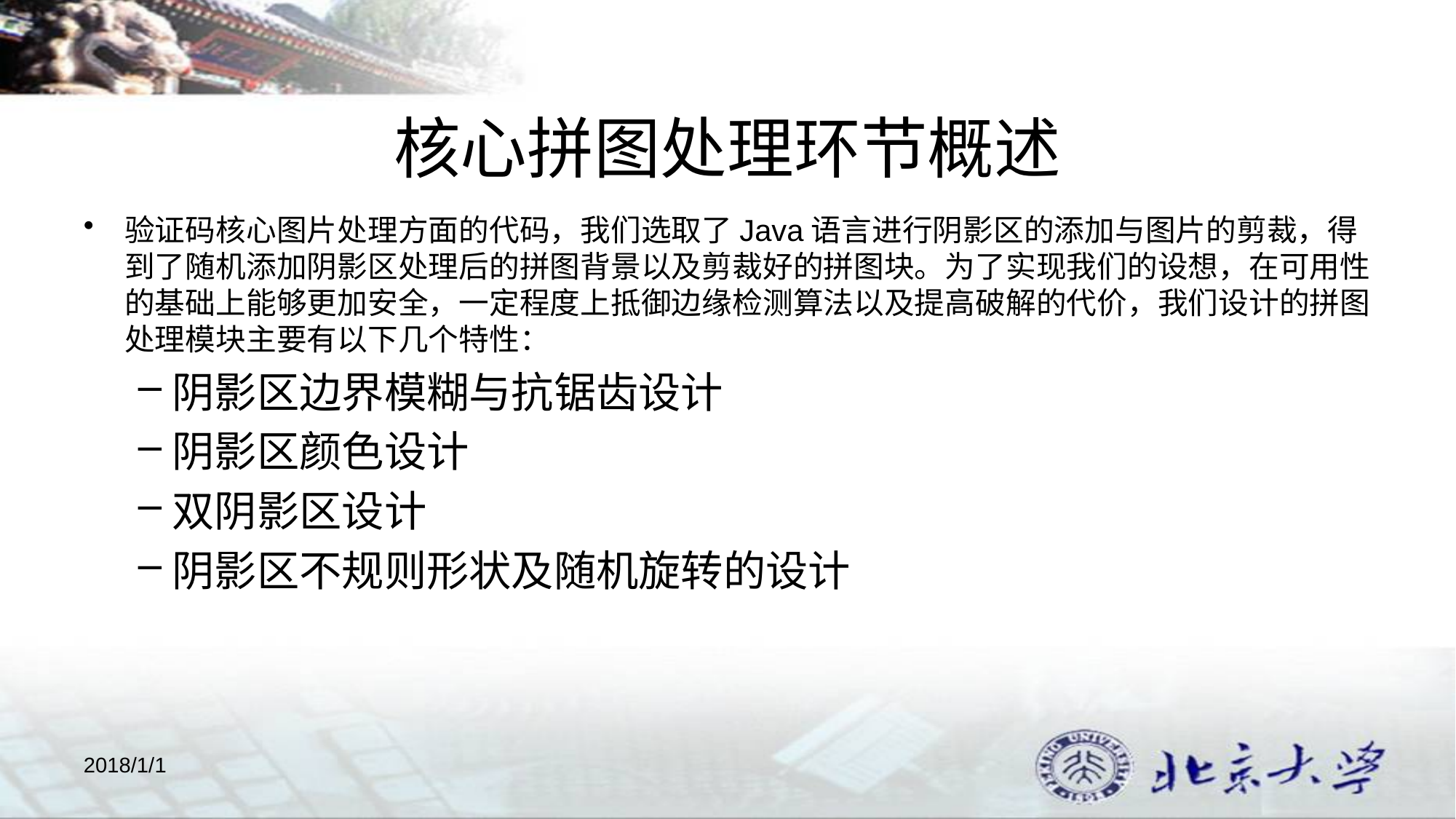

# 核心拼图处理环节概述
验证码核心图片处理方面的代码，我们选取了Java语言进行阴影区的添加与图片的剪裁，得到了随机添加阴影区处理后的拼图背景以及剪裁好的拼图块。为了实现我们的设想，在可用性的基础上能够更加安全，一定程度上抵御边缘检测算法以及提高破解的代价，我们设计的拼图处理模块主要有以下几个特性：
阴影区边界模糊与抗锯齿设计
阴影区颜色设计
双阴影区设计
阴影区不规则形状及随机旋转的设计

2018/1/1